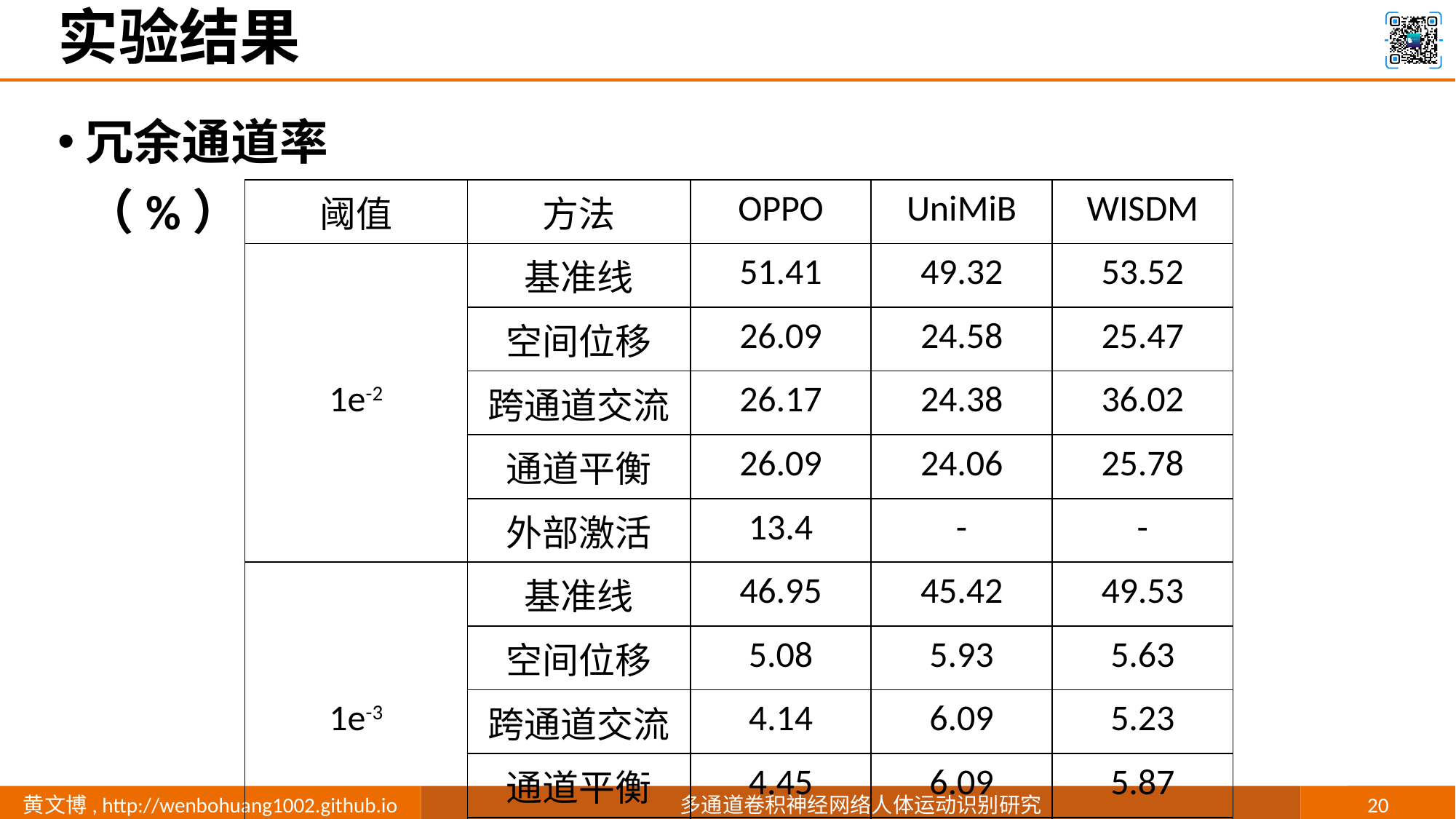

# 实验结果
冗余通道率（%）

| 阈值 | 方法 | OPPO | UniMiB | WISDM |
| --- | --- | --- | --- | --- |
| 1e-2 | 基准线 | 51.41 | 49.32 | 53.52 |
|  | 空间位移 | 26.09 | 24.58 | 25.47 |
|  | 跨通道交流 | 26.17 | 24.38 | 36.02 |
|  | 通道平衡 | 26.09 | 24.06 | 25.78 |
|  | 外部激活 | 13.4 | - | - |
| 1e-3 | 基准线 | 46.95 | 45.42 | 49.53 |
|  | 空间位移 | 5.08 | 5.93 | 5.63 |
|  | 跨通道交流 | 4.14 | 6.09 | 5.23 |
|  | 通道平衡 | 4.45 | 6.09 | 5.87 |
|  | 外部激活 | 5.4 | - | - |